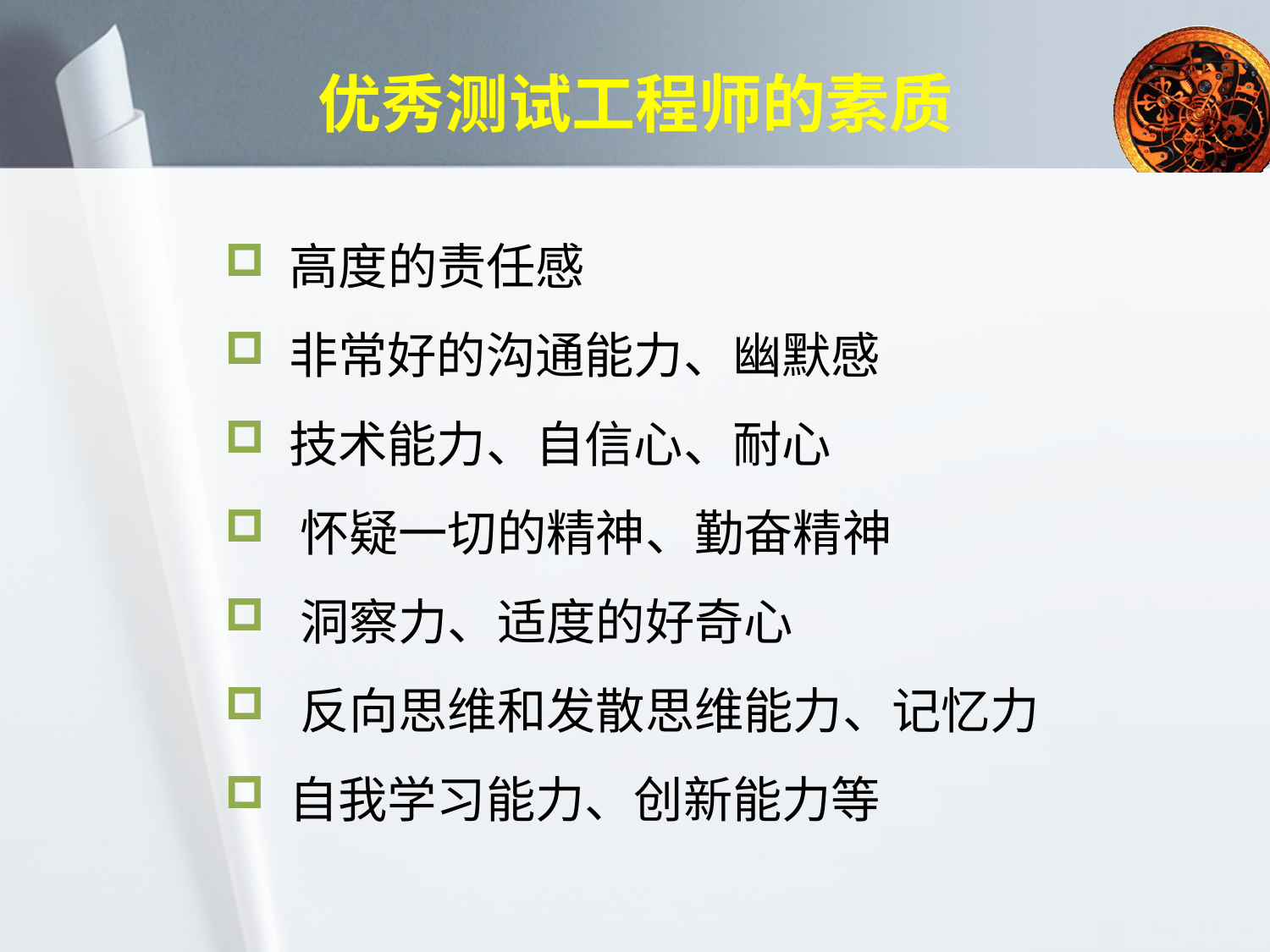

# 优秀测试工程师的素质
 高度的责任感
 非常好的沟通能力、幽默感
 技术能力、自信心、耐心
  怀疑一切的精神、勤奋精神
  洞察力、适度的好奇心
  反向思维和发散思维能力、记忆力
 自我学习能力、创新能力等